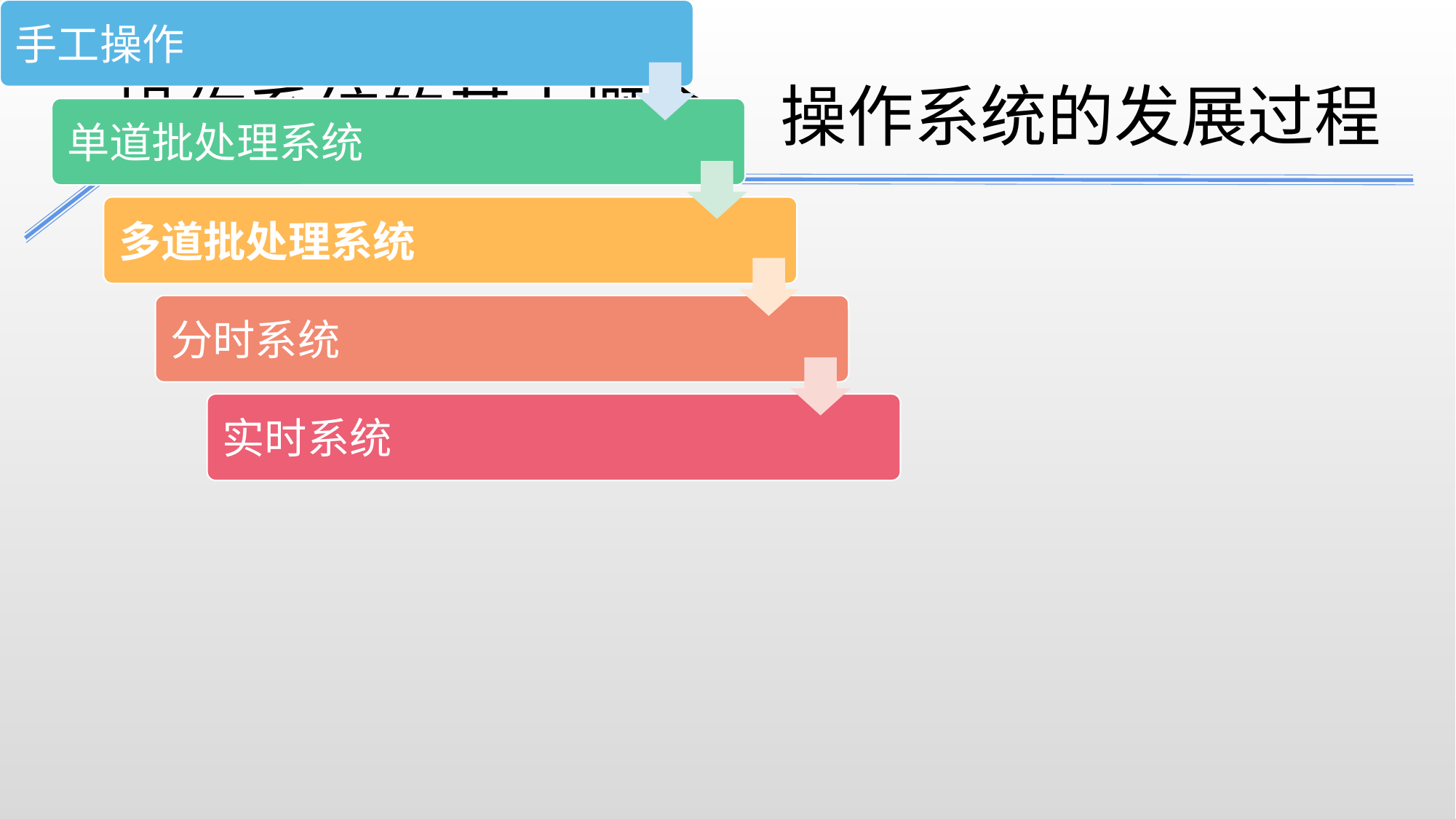

操作系统的基本概念：操作系统的发展过程
手工操作
单道批处理系统
多道批处理系统
分时系统
实时系统